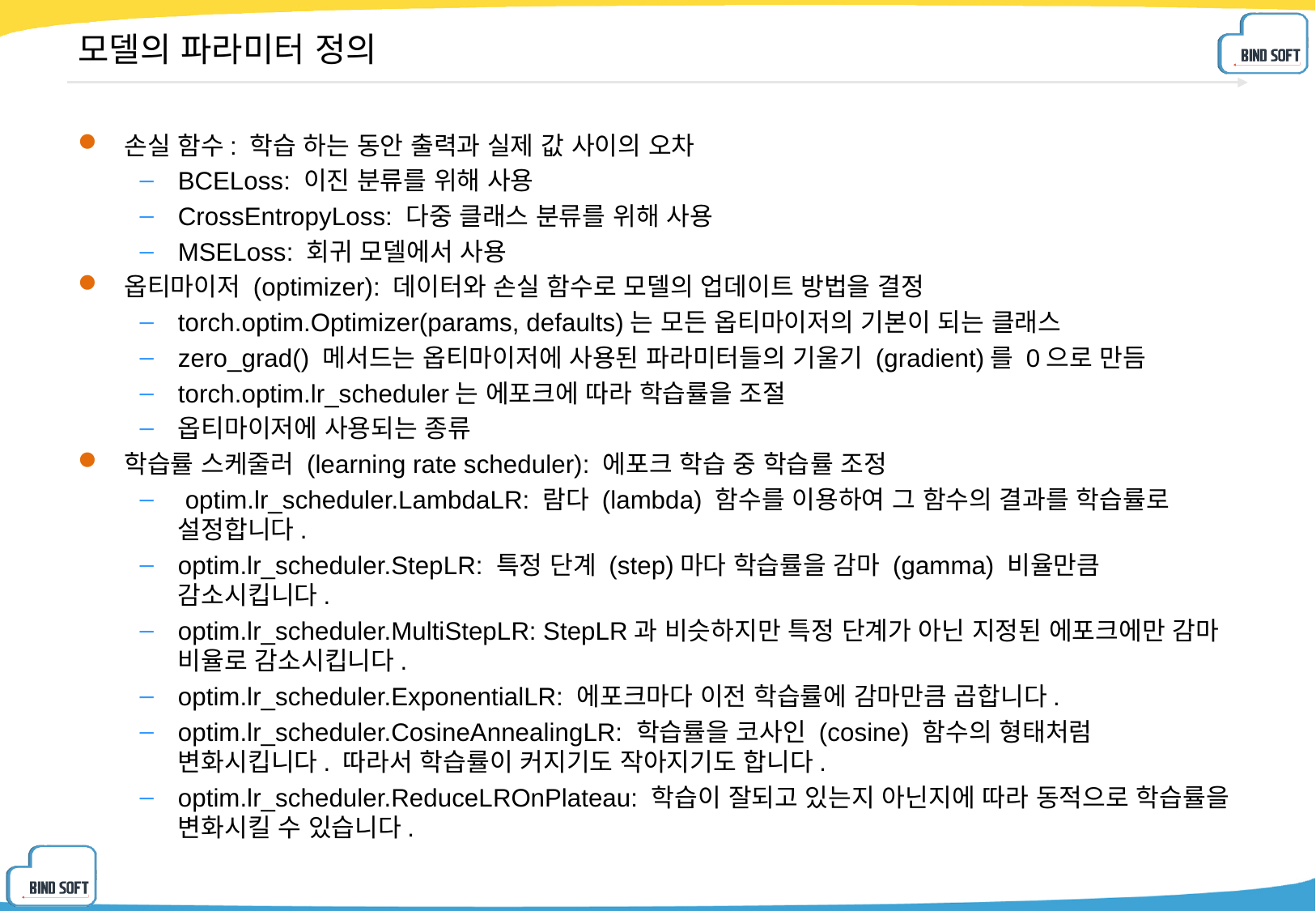

# 모델의 파라미터 정의
손실 함수: 학습 하는 동안 출력과 실제 값 사이의 오차
BCELoss: 이진 분류를 위해 사용
CrossEntropyLoss: 다중 클래스 분류를 위해 사용
MSELoss: 회귀 모델에서 사용
옵티마이저 (optimizer): 데이터와 손실 함수로 모델의 업데이트 방법을 결정
torch.optim.Optimizer(params, defaults)는 모든 옵티마이저의 기본이 되는 클래스
zero_grad() 메서드는 옵티마이저에 사용된 파라미터들의 기울기 (gradient)를 0으로 만듬
torch.optim.lr_scheduler는 에포크에 따라 학습률을 조절
옵티마이저에 사용되는 종류
학습률 스케줄러 (learning rate scheduler): 에포크 학습 중 학습률 조정
 optim.lr_scheduler.LambdaLR: 람다 (lambda) 함수를 이용하여 그 함수의 결과를 학습률로 설정합니다.
optim.lr_scheduler.StepLR: 특정 단계 (step)마다 학습률을 감마 (gamma) 비율만큼 감소시킵니다.
optim.lr_scheduler.MultiStepLR: StepLR과 비슷하지만 특정 단계가 아닌 지정된 에포크에만 감마 비율로 감소시킵니다.
optim.lr_scheduler.ExponentialLR: 에포크마다 이전 학습률에 감마만큼 곱합니다.
optim.lr_scheduler.CosineAnnealingLR: 학습률을 코사인 (cosine) 함수의 형태처럼 변화시킵니다. 따라서 학습률이 커지기도 작아지기도 합니다.
optim.lr_scheduler.ReduceLROnPlateau: 학습이 잘되고 있는지 아닌지에 따라 동적으로 학습률을 변화시킬 수 있습니다.